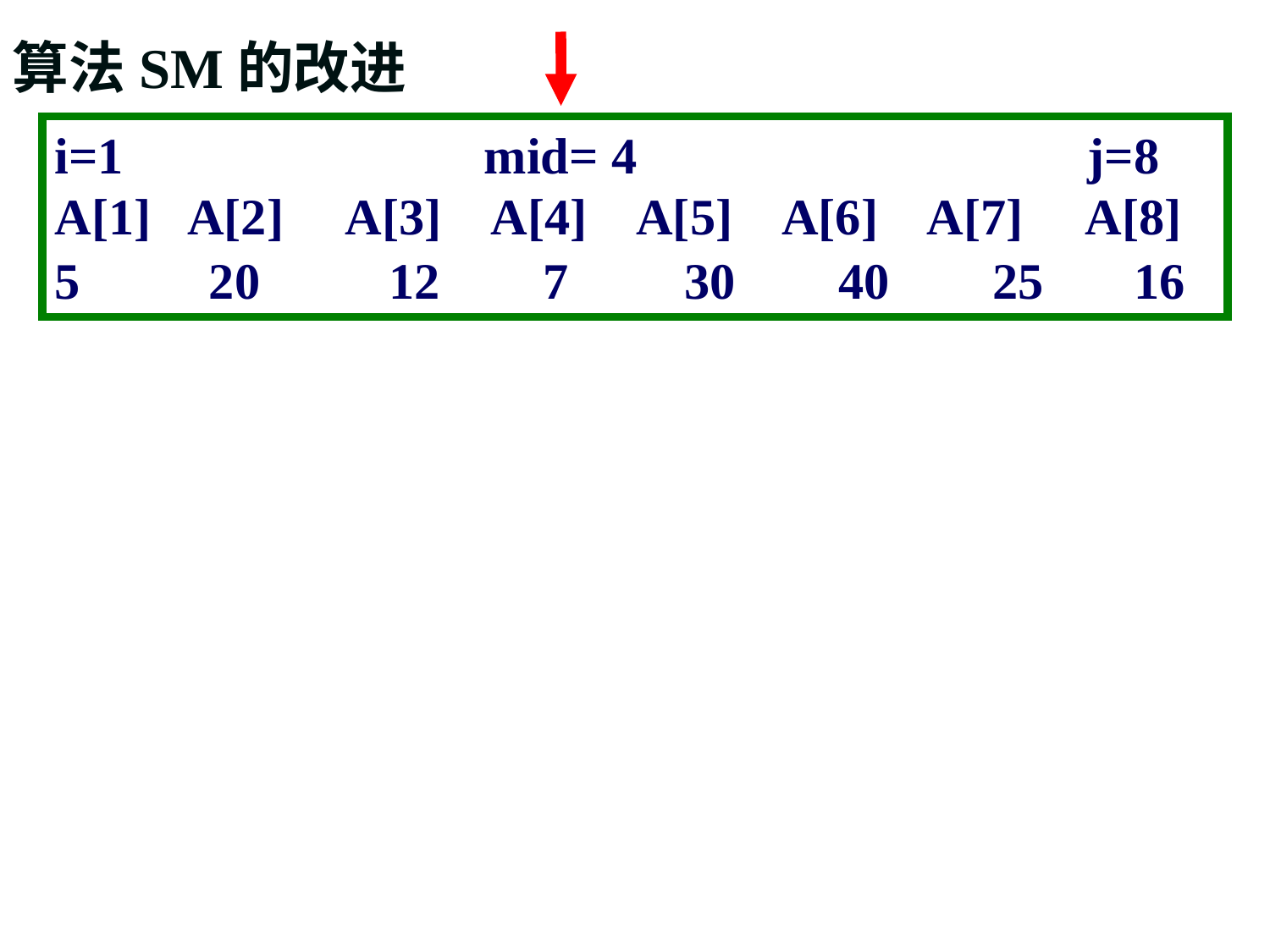

算法SM的改进

i=1                            mid= 4                                   j=8 A[1]   A[2]     A[3]    A[4]    A[5]    A[6]    A[7]     A[8]
5          20          12        7         30        40        25       16